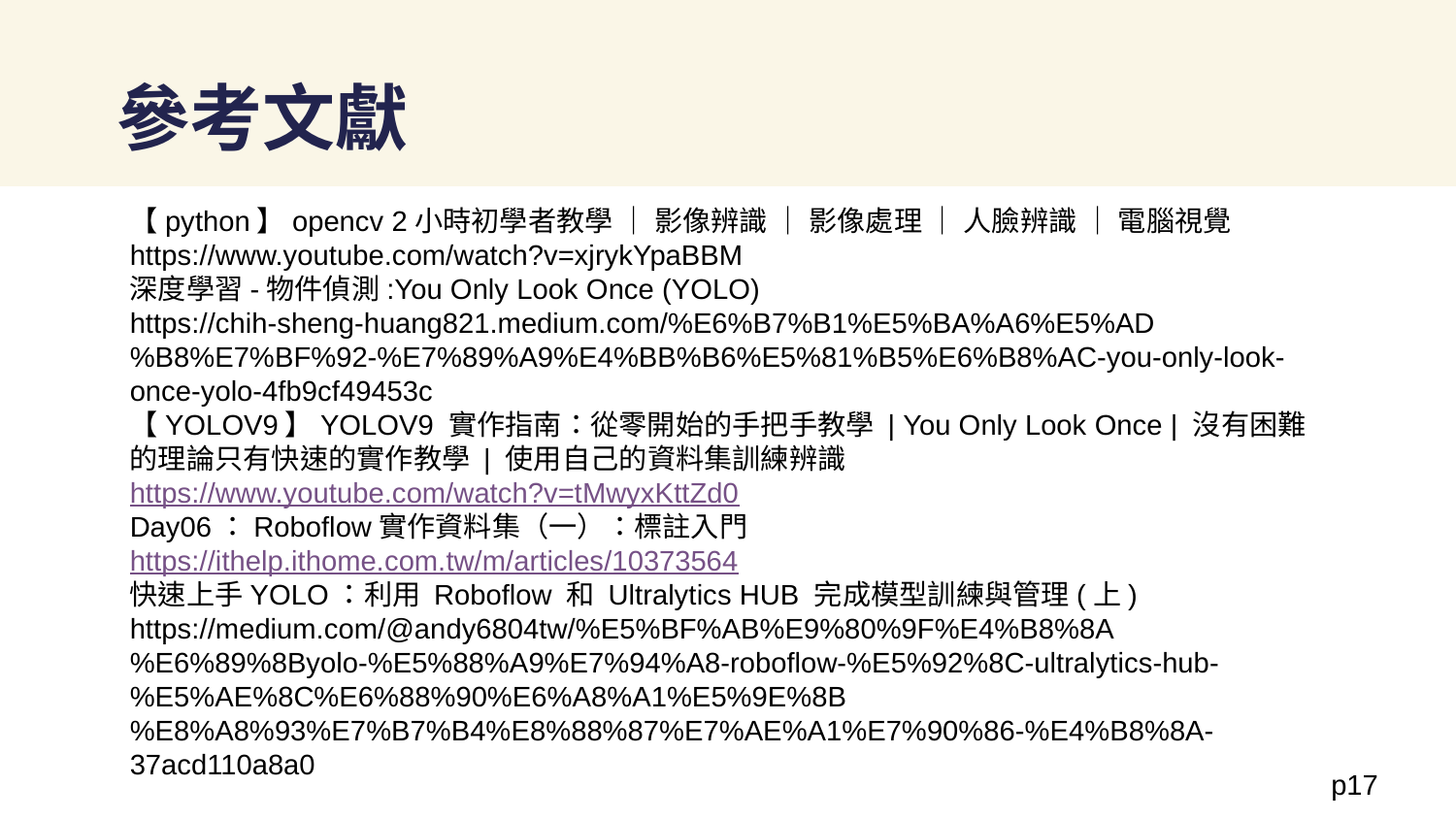

# 參考文獻
【python】opencv 2小時初學者教學 ｜ 影像辨識 ｜ 影像處理 ｜ 人臉辨識 ｜ 電腦視覺
https://www.youtube.com/watch?v=xjrykYpaBBM
深度學習-物件偵測:You Only Look Once (YOLO)
https://chih-sheng-huang821.medium.com/%E6%B7%B1%E5%BA%A6%E5%AD%B8%E7%BF%92-%E7%89%A9%E4%BB%B6%E5%81%B5%E6%B8%AC-you-only-look-once-yolo-4fb9cf49453c
【YOLOV9】YOLOV9 實作指南：從零開始的手把手教學 | You Only Look Once | 沒有困難的理論只有快速的實作教學 | 使用自己的資料集訓練辨識
https://www.youtube.com/watch?v=tMwyxKttZd0
Day06：Roboflow實作資料集（一）：標註入門
https://ithelp.ithome.com.tw/m/articles/10373564
快速上手YOLO：利用 Roboflow 和 Ultralytics HUB 完成模型訓練與管理(上)
https://medium.com/@andy6804tw/%E5%BF%AB%E9%80%9F%E4%B8%8A%E6%89%8Byolo-%E5%88%A9%E7%94%A8-roboflow-%E5%92%8C-ultralytics-hub-%E5%AE%8C%E6%88%90%E6%A8%A1%E5%9E%8B%E8%A8%93%E7%B7%B4%E8%88%87%E7%AE%A1%E7%90%86-%E4%B8%8A-37acd110a8a0
p17